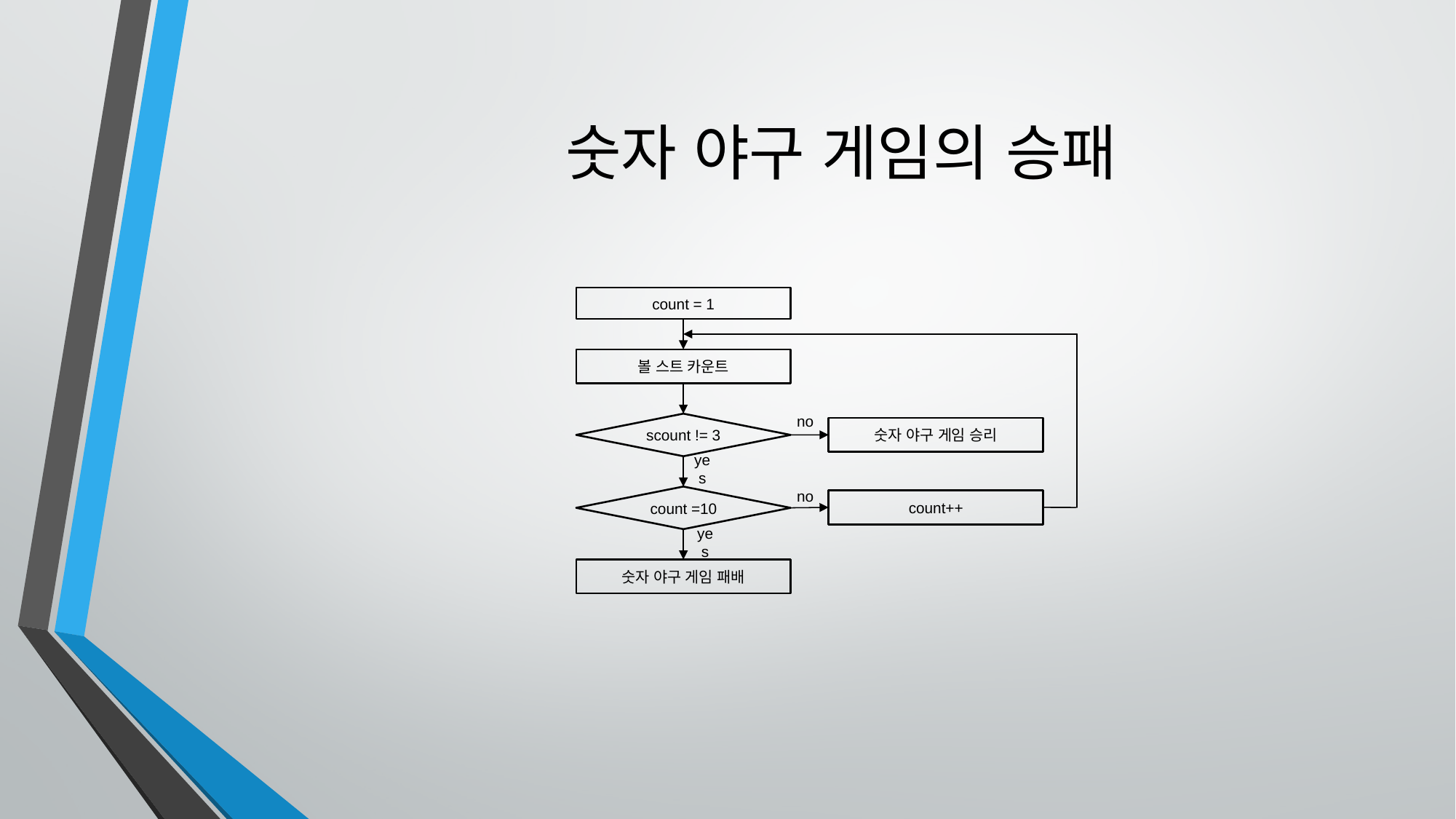

# 숫자 야구 게임의 승패
count = 1
볼 스트 카운트
no
scount != 3
숫자 야구 게임 승리
yes
no
count =10
count++
yes
숫자 야구 게임 패배